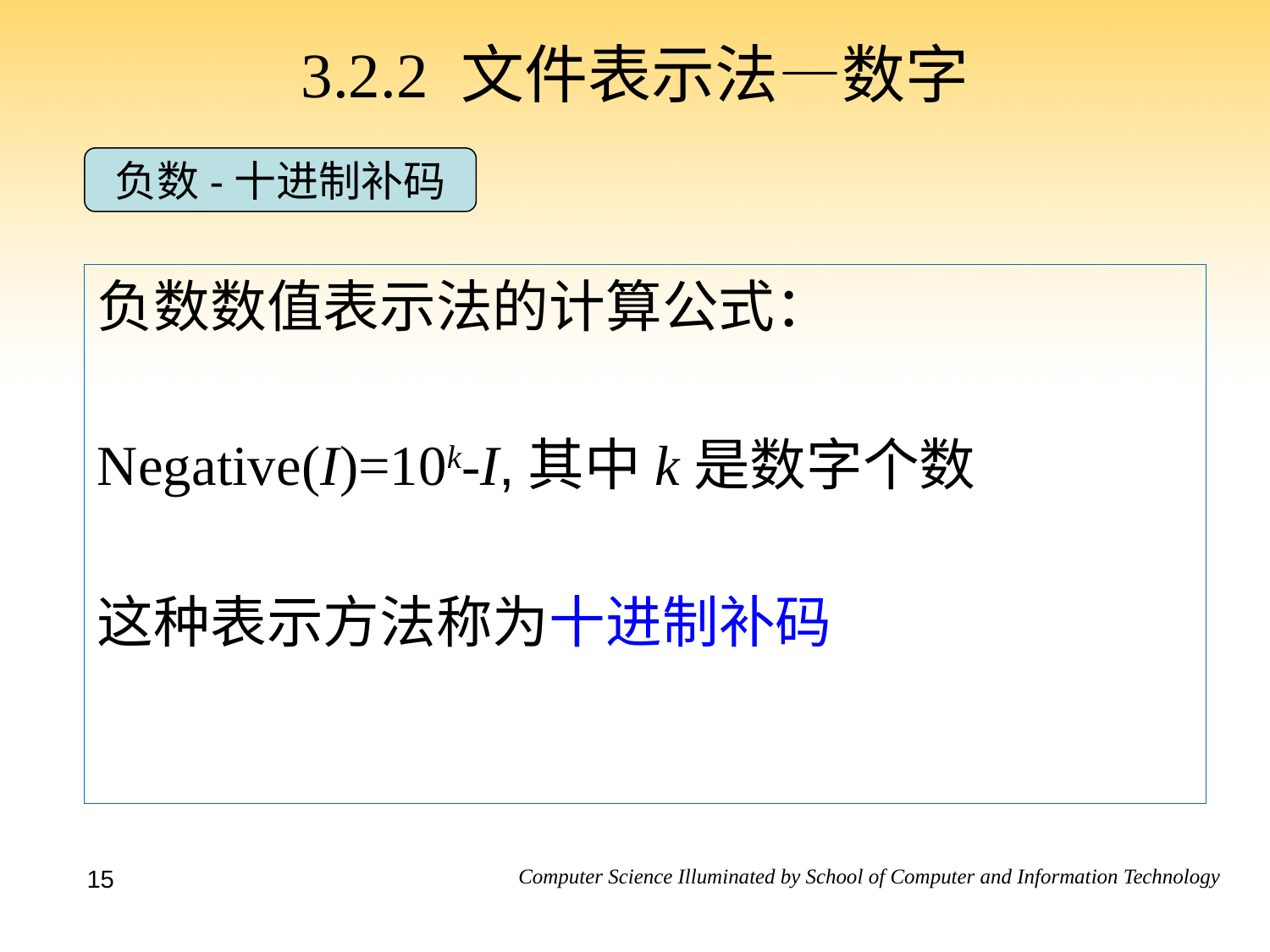

3.2.2 文件表示法—数字
负数-十进制补码
负数数值表示法的计算公式：

Negative(I)=10k-I,其中k是数字个数

这种表示方法称为十进制补码
15